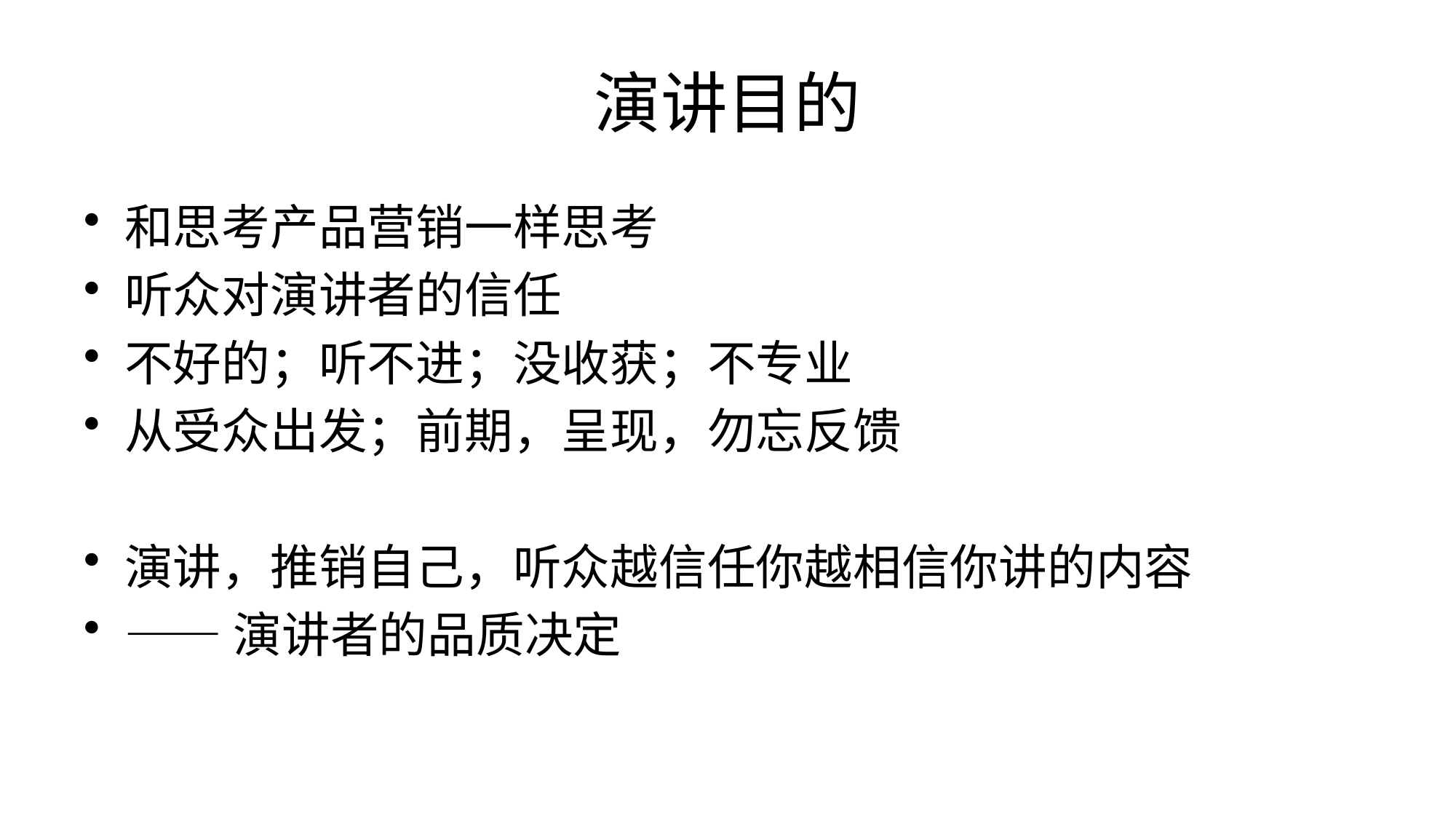

# 演讲目的
和思考产品营销一样思考
听众对演讲者的信任
不好的；听不进；没收获；不专业
从受众出发；前期，呈现，勿忘反馈

演讲，推销自己，听众越信任你越相信你讲的内容
——演讲者的品质决定